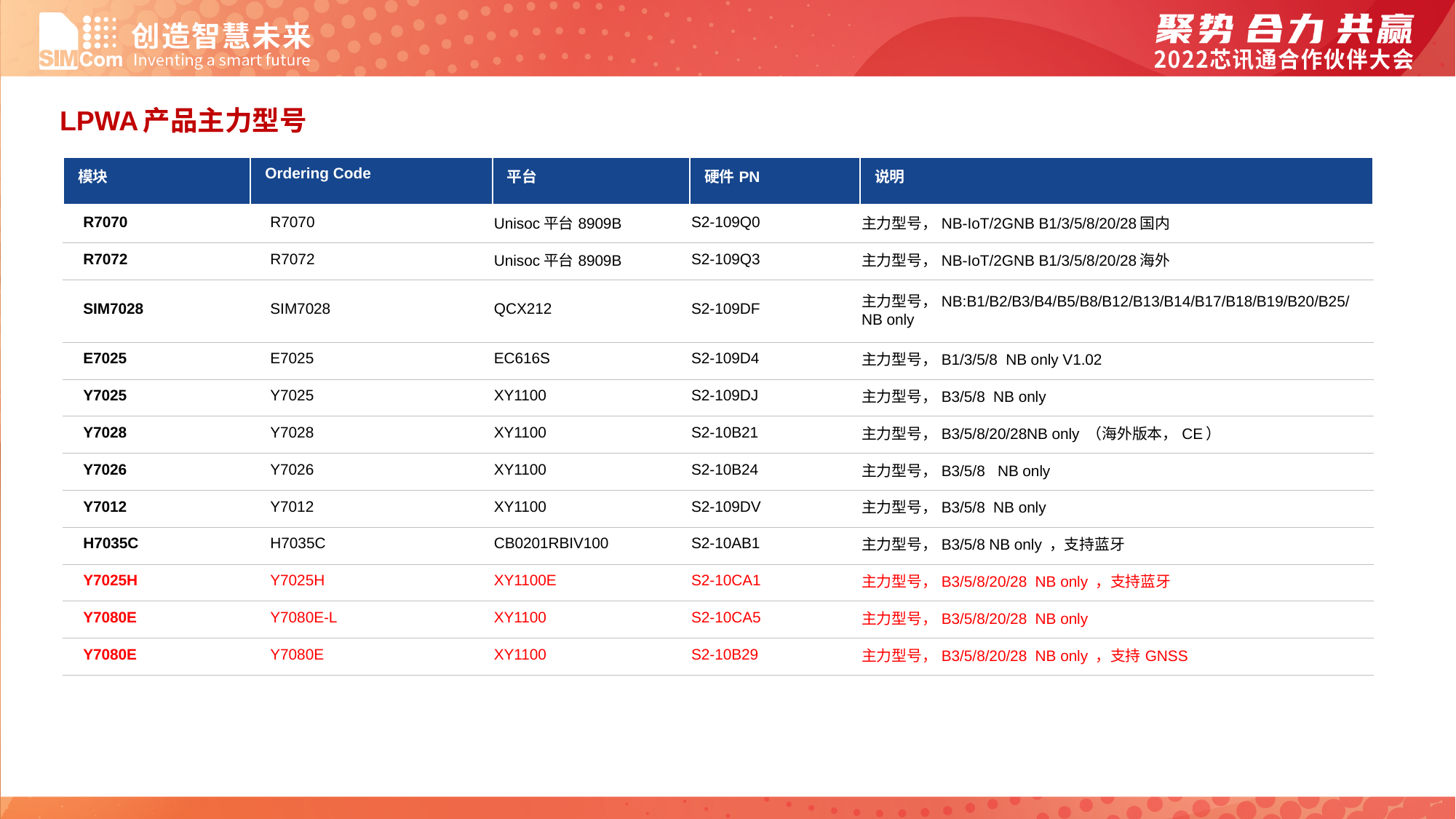

LPWA产品主力型号
| 模块 | Ordering Code | 平台 | 硬件PN | 说明 |
| --- | --- | --- | --- | --- |
| R7070 | R7070 | Unisoc平台8909B | S2-109Q0 | 主力型号，NB-IoT/2GNB B1/3/5/8/20/28国内 |
| R7072 | R7072 | Unisoc平台8909B | S2-109Q3 | 主力型号，NB-IoT/2GNB B1/3/5/8/20/28海外 |
| SIM7028 | SIM7028 | QCX212 | S2-109DF | 主力型号，NB:B1/B2/B3/B4/B5/B8/B12/B13/B14/B17/B18/B19/B20/B25/ NB only |
| E7025 | E7025 | EC616S | S2-109D4 | 主力型号，B1/3/5/8 NB only V1.02 |
| Y7025 | Y7025 | XY1100 | S2-109DJ | 主力型号，B3/5/8 NB only |
| Y7028 | Y7028 | XY1100 | S2-10B21 | 主力型号，B3/5/8/20/28NB only （海外版本，CE） |
| Y7026 | Y7026 | XY1100 | S2-10B24 | 主力型号，B3/5/8 NB only |
| Y7012 | Y7012 | XY1100 | S2-109DV | 主力型号，B3/5/8 NB only |
| H7035C | H7035C | CB0201RBIV100 | S2-10AB1 | 主力型号，B3/5/8 NB only ，支持蓝牙 |
| Y7025H | Y7025H | XY1100E | S2-10CA1 | 主力型号，B3/5/8/20/28 NB only ，支持蓝牙 |
| Y7080E | Y7080E-L | XY1100 | S2-10CA5 | 主力型号，B3/5/8/20/28 NB only |
| Y7080E | Y7080E | XY1100 | S2-10B29 | 主力型号，B3/5/8/20/28 NB only ，支持GNSS |